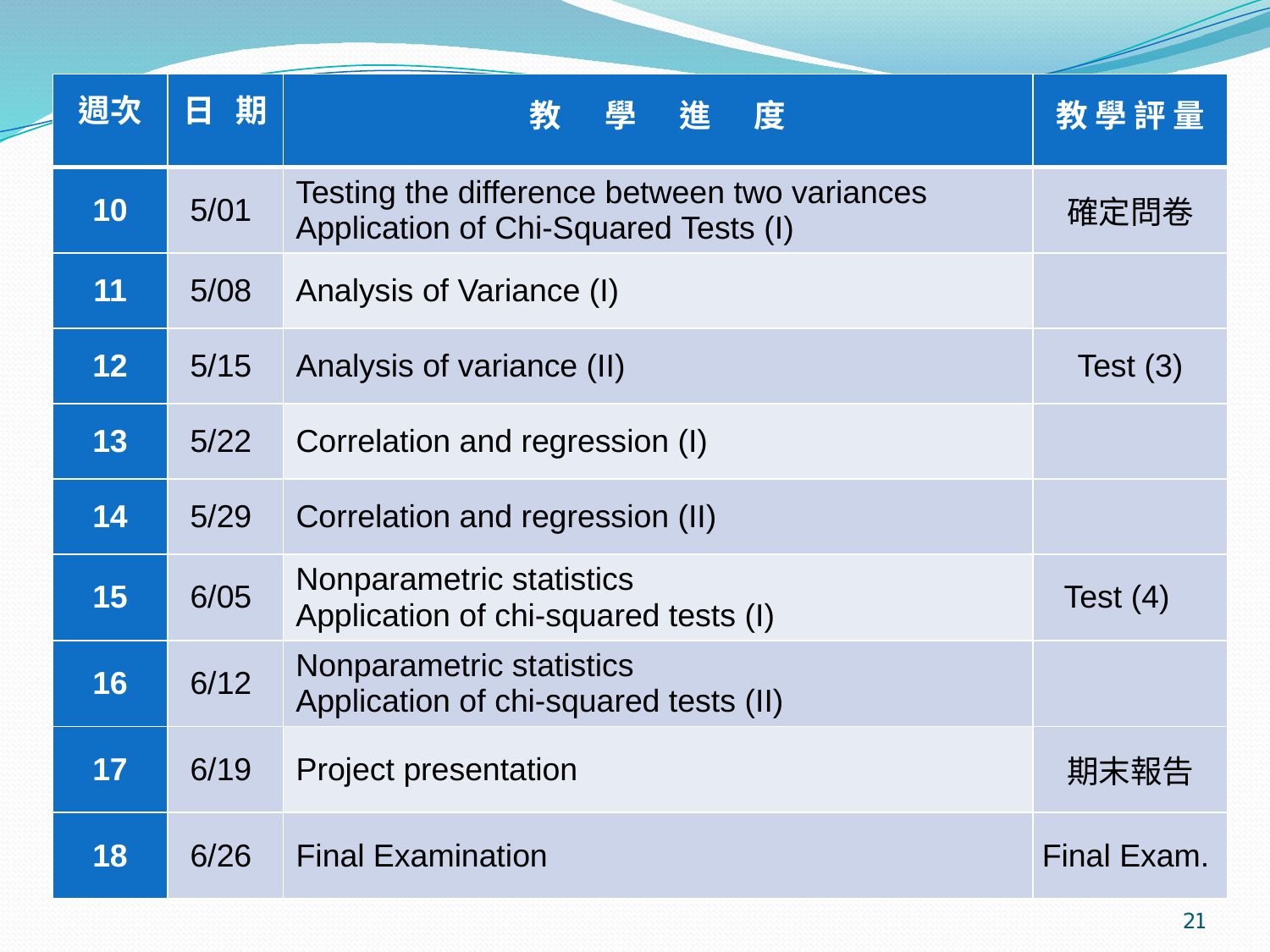

| 週次 | 日 期 | 教 學 進 度 | 教 學 評 量 |
| --- | --- | --- | --- |
| 10 | 5/01 | Testing the difference between two variances Application of Chi-Squared Tests (I) | 確定問卷 |
| 11 | 5/08 | Analysis of Variance (I) |  |
| 12 | 5/15 | Analysis of variance (II) | Test (3) |
| 13 | 5/22 | Correlation and regression (I) |  |
| 14 | 5/29 | Correlation and regression (II) |  |
| 15 | 6/05 | Nonparametric statistics Application of chi-squared tests (I) | Test (4) |
| 16 | 6/12 | Nonparametric statistics Application of chi-squared tests (II) |  |
| 17 | 6/19 | Project presentation | 期末報告 |
| 18 | 6/26 | Final Examination | Final Exam. |
21